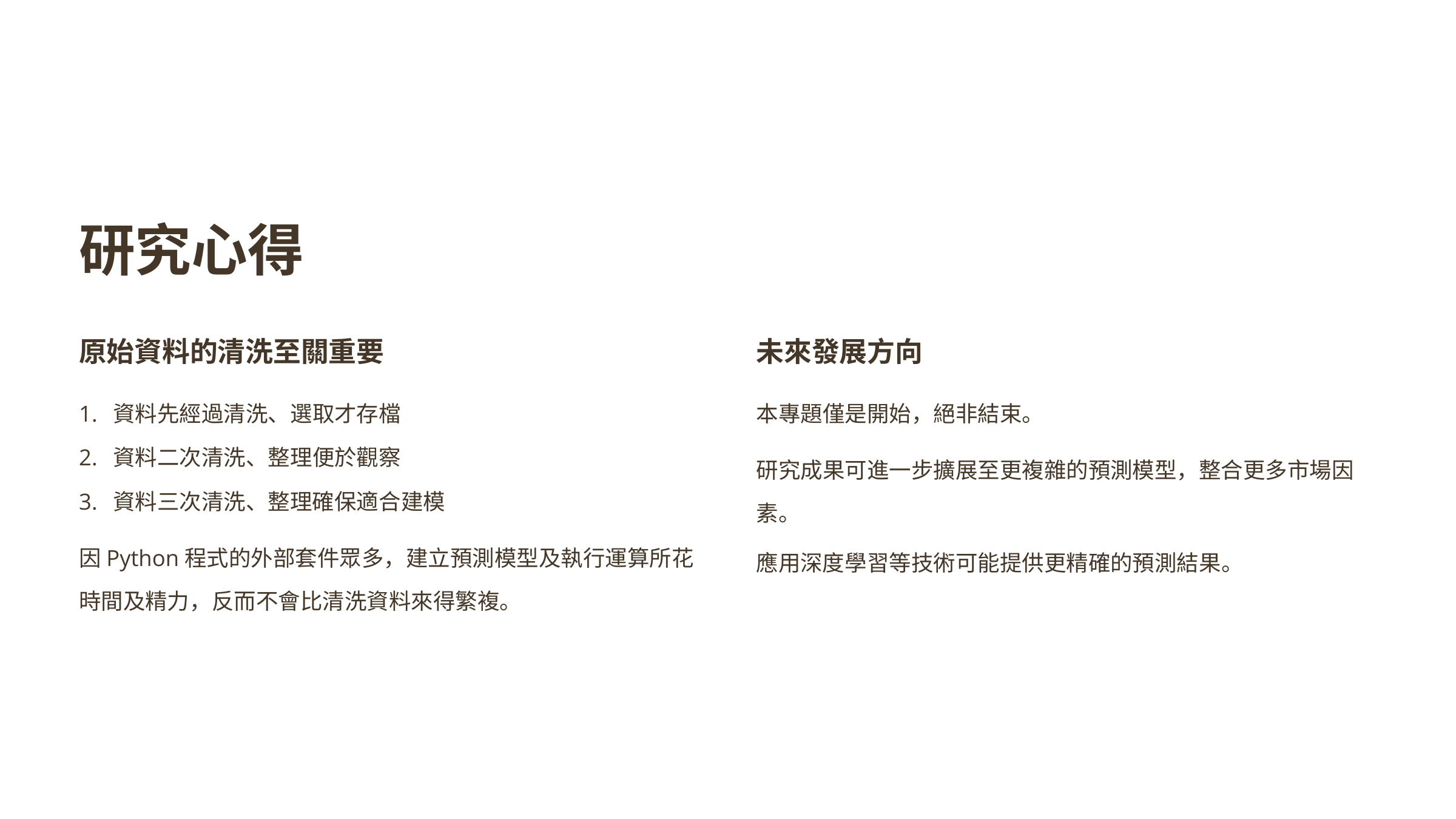

研究心得
原始資料的清洗至關重要
未來發展方向
資料先經過清洗、選取才存檔
本專題僅是開始，絕非結束。
資料二次清洗、整理便於觀察
研究成果可進一步擴展至更複雜的預測模型，整合更多市場因素。
資料三次清洗、整理確保適合建模
因Python程式的外部套件眾多，建立預測模型及執行運算所花時間及精力，反而不會比清洗資料來得繁複。
應用深度學習等技術可能提供更精確的預測結果。